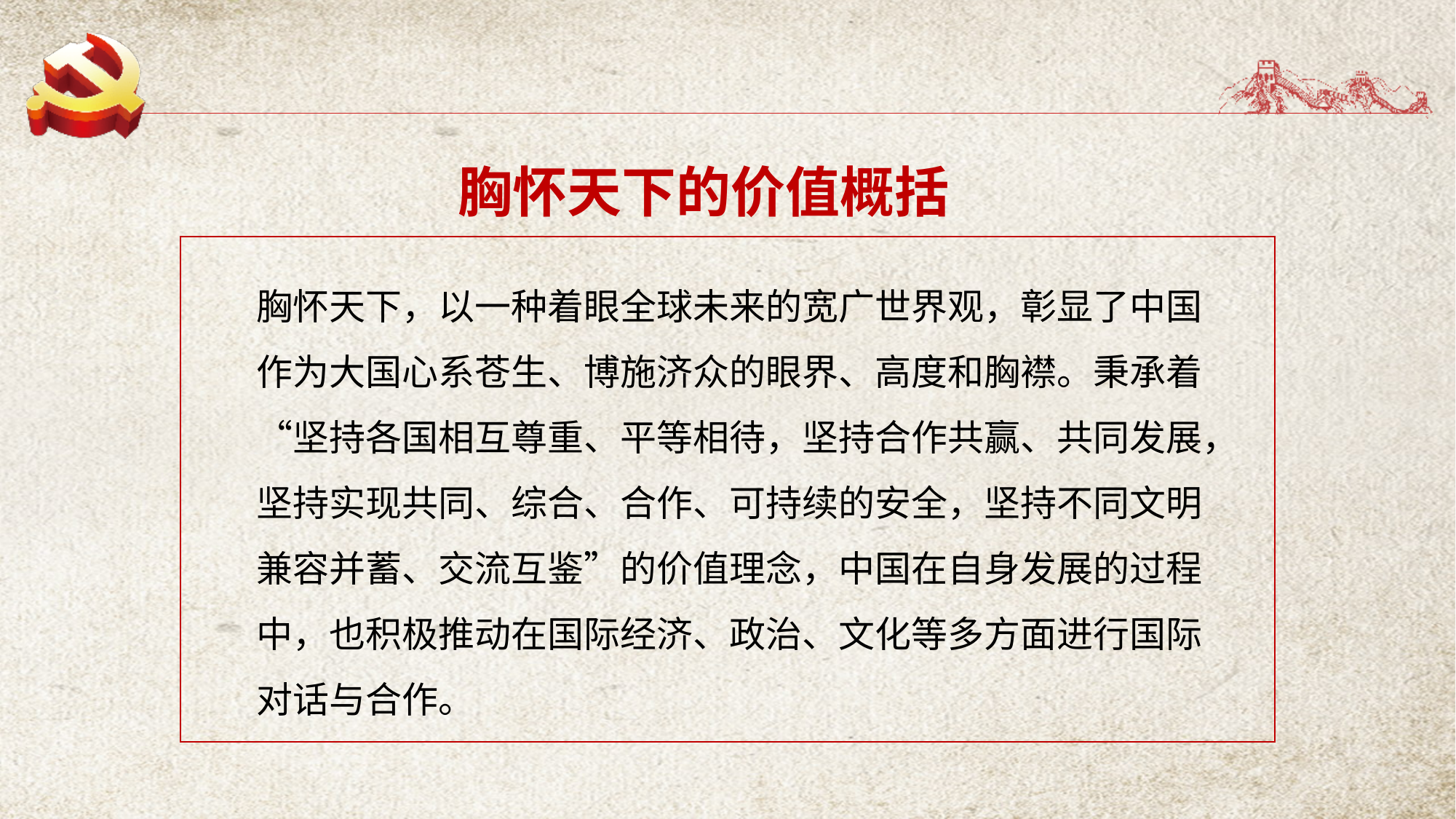

胸怀天下的价值概括

胸怀天下，以一种着眼全球未来的宽广世界观，彰显了中国作为大国心系苍生、博施济众的眼界、高度和胸襟。秉承着“坚持各国相互尊重、平等相待，坚持合作共赢、共同发展，坚持实现共同、综合、合作、可持续的安全，坚持不同文明兼容并蓄、交流互鉴”的价值理念，中国在自身发展的过程中，也积极推动在国际经济、政治、文化等多方面进行国际对话与合作。